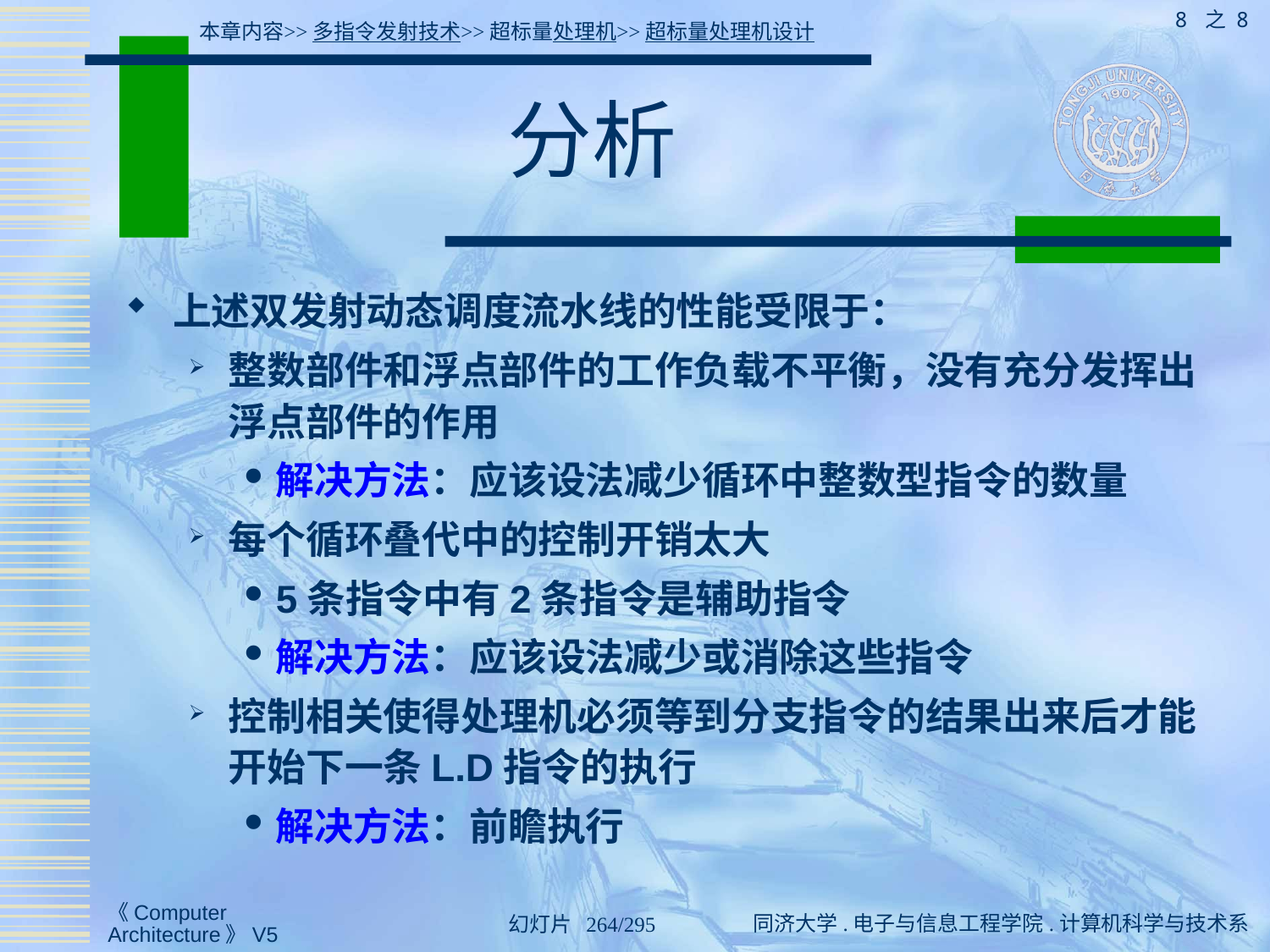

8 之 8
本章内容>>多指令发射技术>>超标量处理机>>超标量处理机设计
# 分析
上述双发射动态调度流水线的性能受限于：
整数部件和浮点部件的工作负载不平衡，没有充分发挥出浮点部件的作用
解决方法：应该设法减少循环中整数型指令的数量
每个循环叠代中的控制开销太大
5条指令中有2条指令是辅助指令
解决方法：应该设法减少或消除这些指令
控制相关使得处理机必须等到分支指令的结果出来后才能开始下一条L.D指令的执行
解决方法：前瞻执行